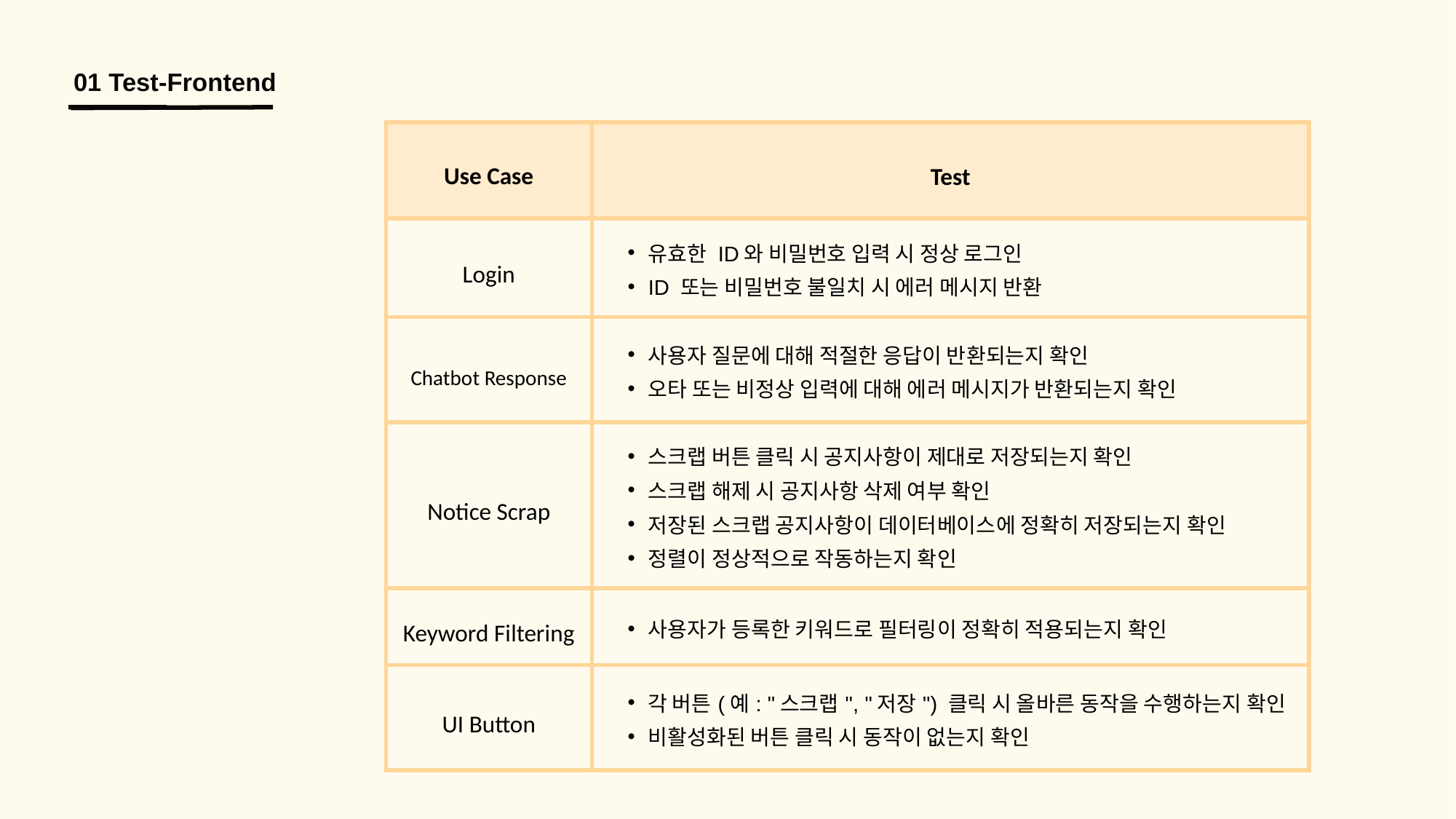

01 Test-Frontend

| Use Case | Test |
| --- | --- |
| Login | 유효한 ID와 비밀번호 입력 시 정상 로그인 ID 또는 비밀번호 불일치 시 에러 메시지 반환 |
| Chatbot Response | 사용자 질문에 대해 적절한 응답이 반환되는지 확인 오타 또는 비정상 입력에 대해 에러 메시지가 반환되는지 확인 |
| Notice Scrap | 스크랩 버튼 클릭 시 공지사항이 제대로 저장되는지 확인 스크랩 해제 시 공지사항 삭제 여부 확인 저장된 스크랩 공지사항이 데이터베이스에 정확히 저장되는지 확인 정렬이 정상적으로 작동하는지 확인 |
| Keyword Filtering | 사용자가 등록한 키워드로 필터링이 정확히 적용되는지 확인 |
| UI Button | 각 버튼(예: "스크랩", "저장") 클릭 시 올바른 동작을 수행하는지 확인 비활성화된 버튼 클릭 시 동작이 없는지 확인 |